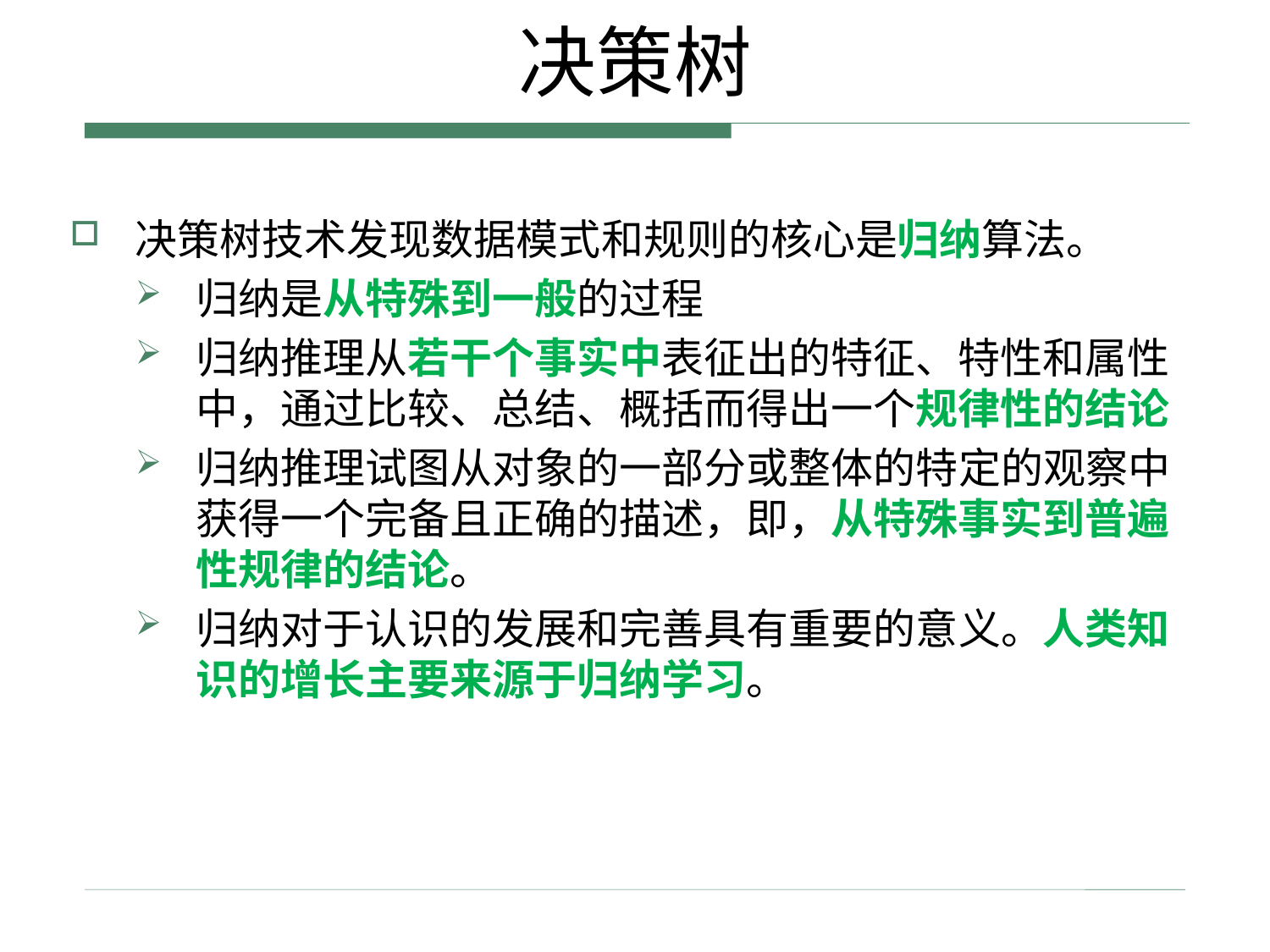

# 决策树
决策树技术发现数据模式和规则的核心是归纳算法。
归纳是从特殊到一般的过程
归纳推理从若干个事实中表征出的特征、特性和属性中，通过比较、总结、概括而得出一个规律性的结论
归纳推理试图从对象的一部分或整体的特定的观察中获得一个完备且正确的描述，即，从特殊事实到普遍性规律的结论。
归纳对于认识的发展和完善具有重要的意义。人类知识的增长主要来源于归纳学习。
6